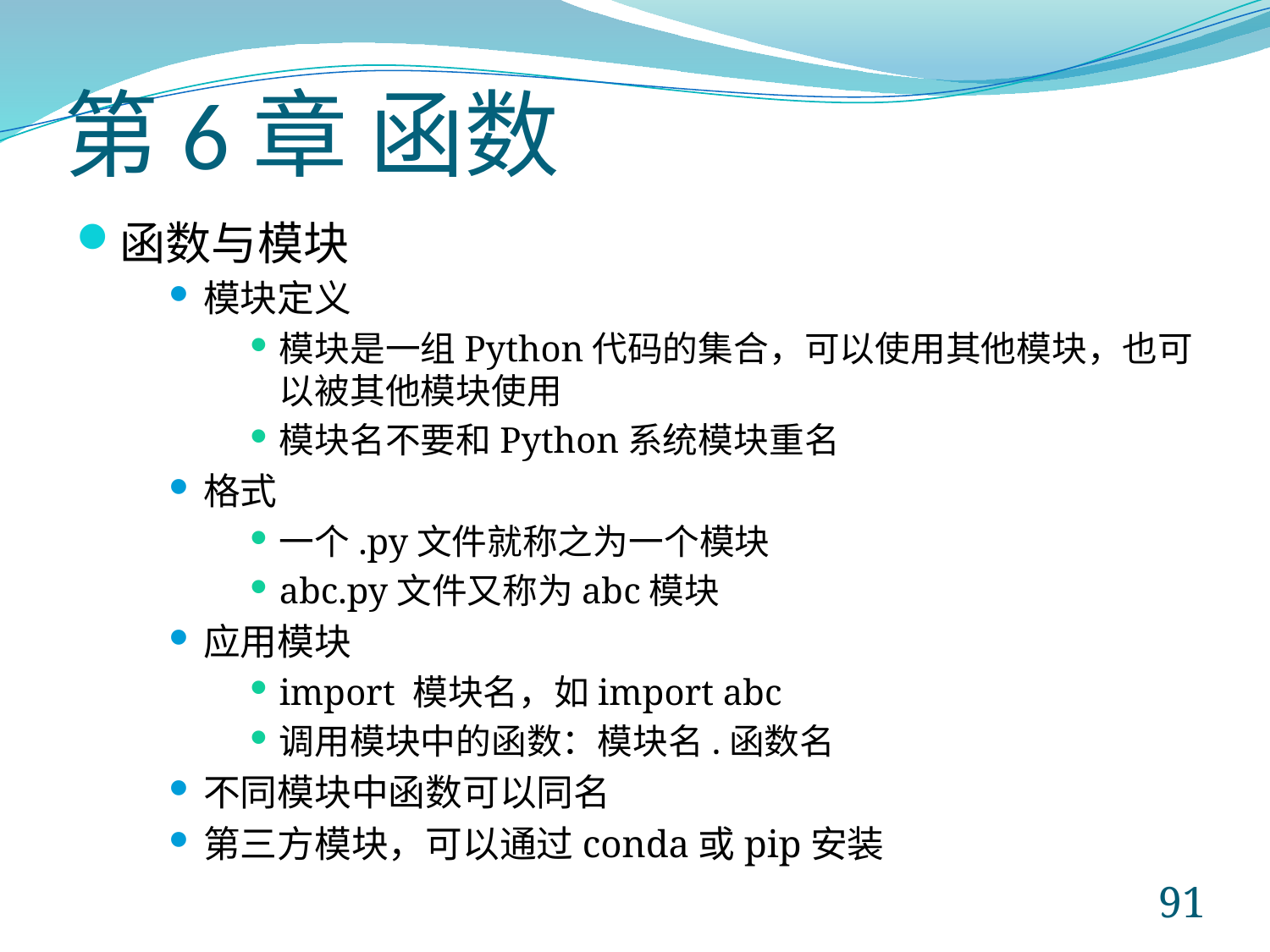

# 第6章 函数
函数与模块

模块定义
模块是一组Python代码的集合，可以使用其他模块，也可以被其他模块使用
模块名不要和Python系统模块重名
格式
一个.py文件就称之为一个模块
abc.py文件又称为abc模块
应用模块
import 模块名，如import abc
调用模块中的函数：模块名.函数名
不同模块中函数可以同名
第三方模块，可以通过conda或pip安装

91